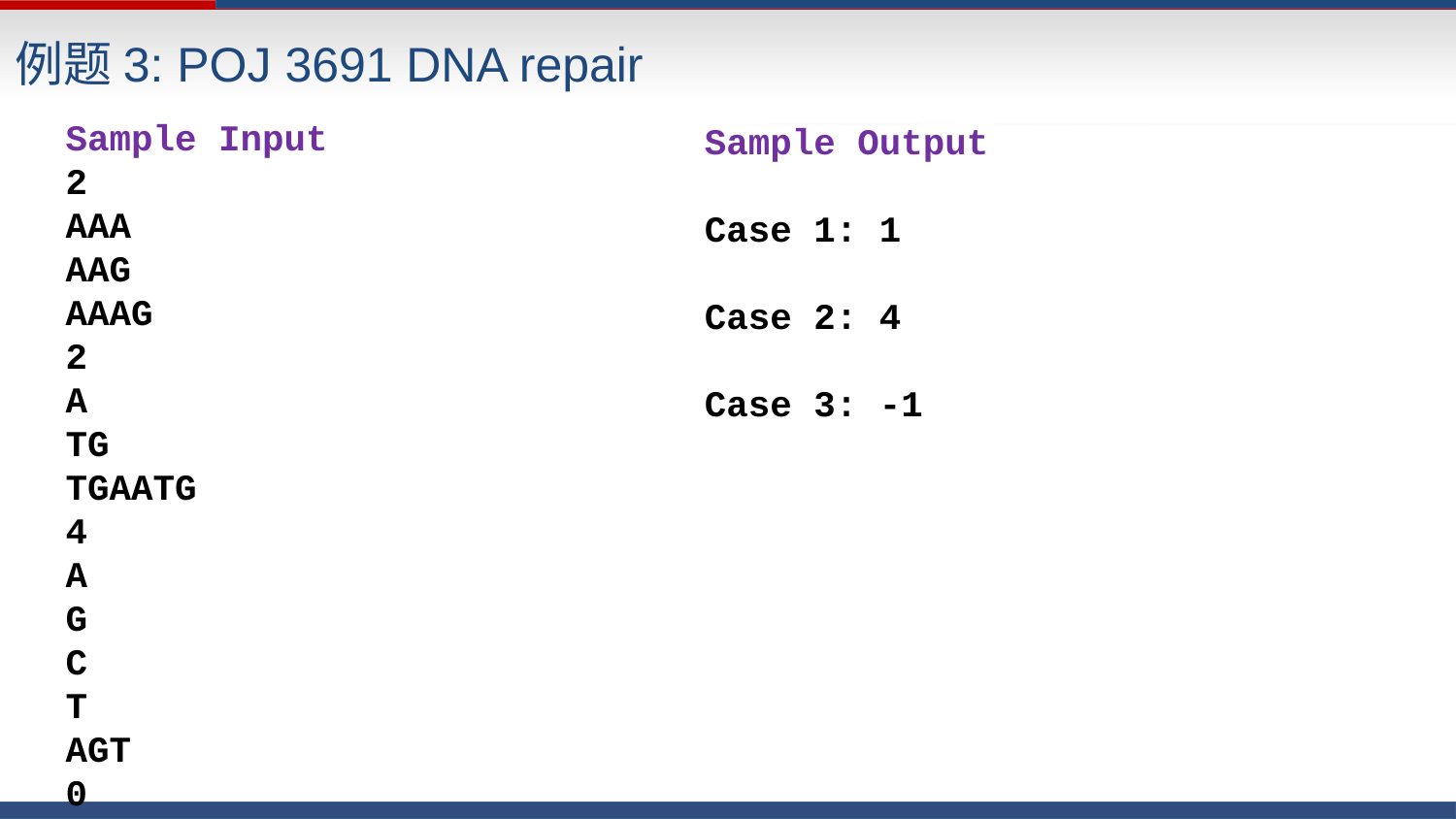

例题3: POJ 3691 DNA repair

Sample Input
2
AAA
AAG
AAAG
2
A
TG
TGAATG
4
A
G
C
T
AGT
0
Sample Output

Case 1: 1

Case 2: 4

Case 3: -1